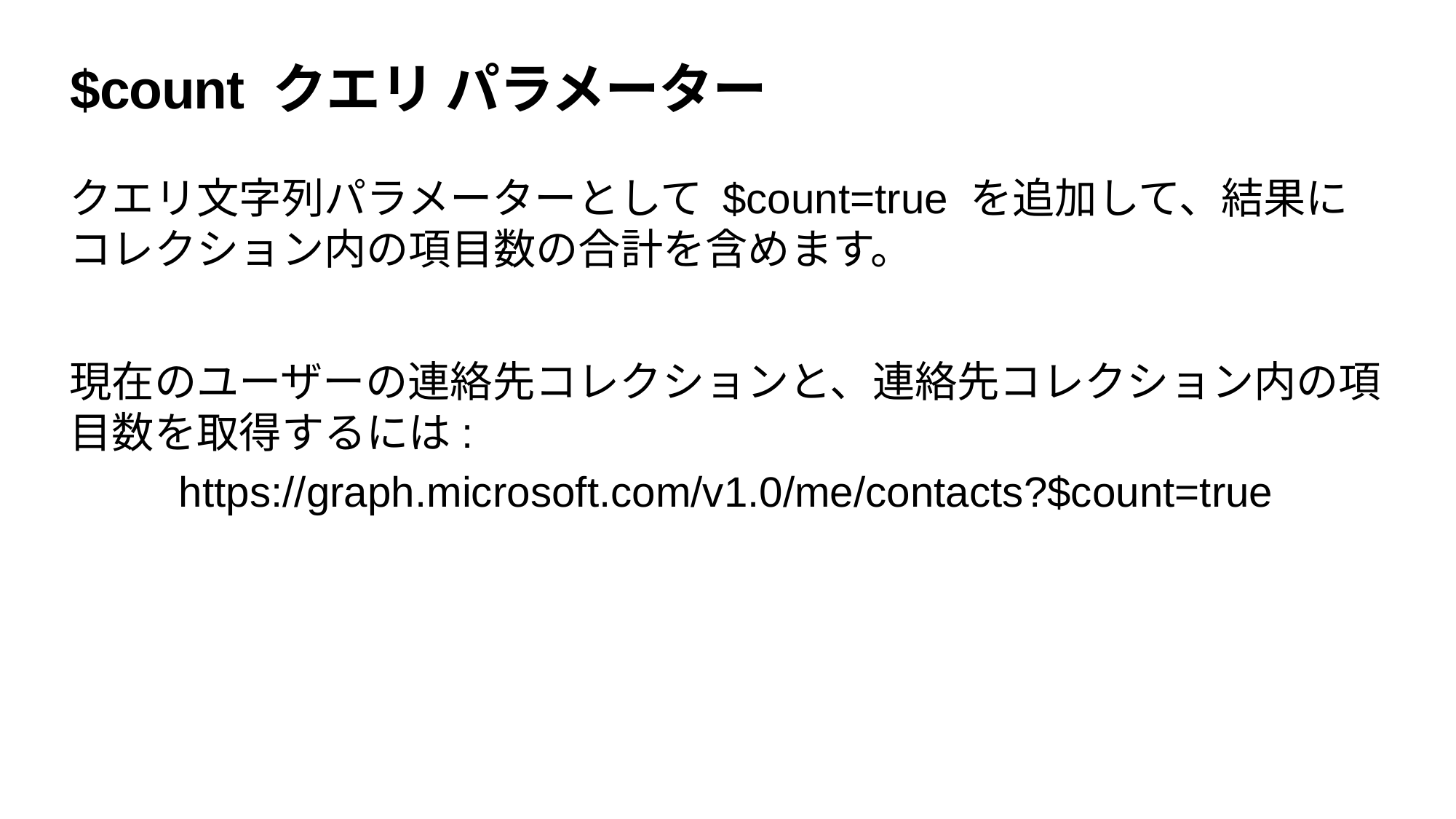

# $count クエリ パラメーター
クエリ文字列パラメーターとして $count=true を追加して、結果にコレクション内の項目数の合計を含めます。

現在のユーザーの連絡先コレクションと、連絡先コレクション内の項目数を取得するには:
	https://graph.microsoft.com/v1.0/me/contacts?$count=true